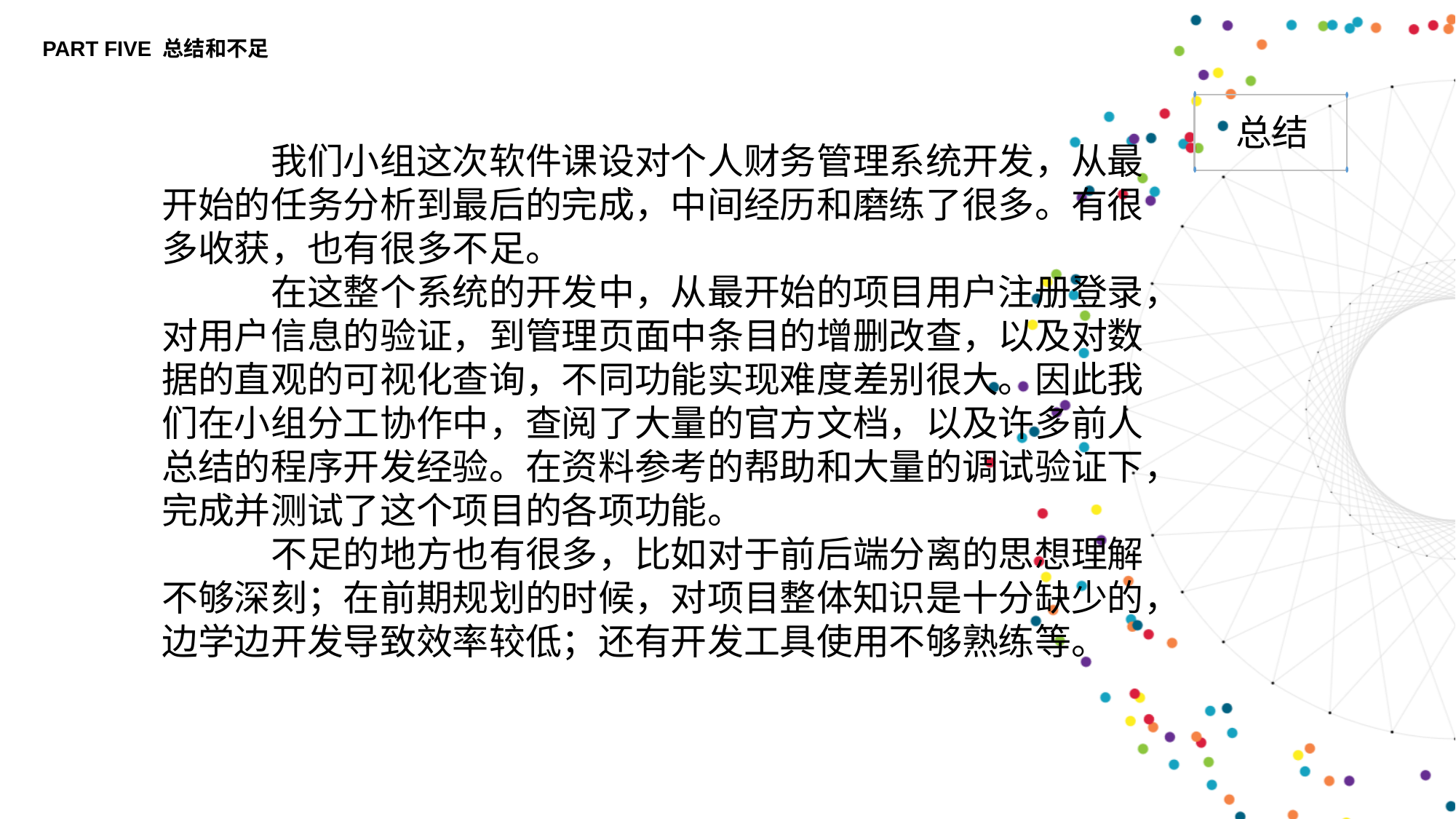

PART FIVE 总结和不足

总结
	我们小组这次软件课设对个人财务管理系统开发，从最开始的任务分析到最后的完成，中间经历和磨练了很多。有很多收获，也有很多不足。
	在这整个系统的开发中，从最开始的项目用户注册登录，对用户信息的验证，到管理页面中条目的增删改查，以及对数据的直观的可视化查询，不同功能实现难度差别很大。因此我们在小组分工协作中，查阅了大量的官方文档，以及许多前人总结的程序开发经验。在资料参考的帮助和大量的调试验证下，完成并测试了这个项目的各项功能。
	不足的地方也有很多，比如对于前后端分离的思想理解不够深刻；在前期规划的时候，对项目整体知识是十分缺少的，边学边开发导致效率较低；还有开发工具使用不够熟练等。